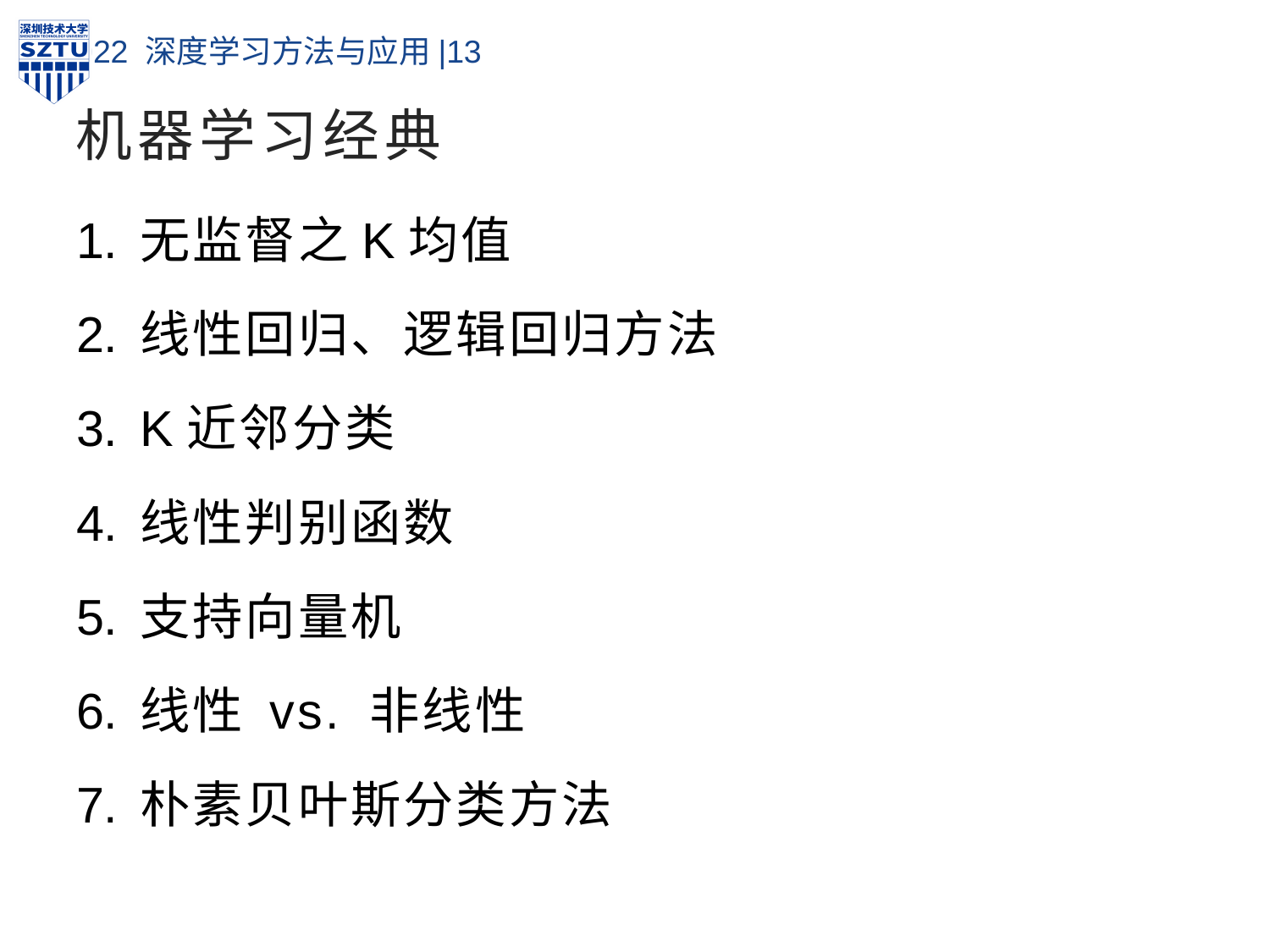

# 机器学习经典
无监督之K均值
线性回归、逻辑回归方法
K近邻分类
线性判别函数
支持向量机
线性 vs. 非线性
朴素贝叶斯分类方法

13